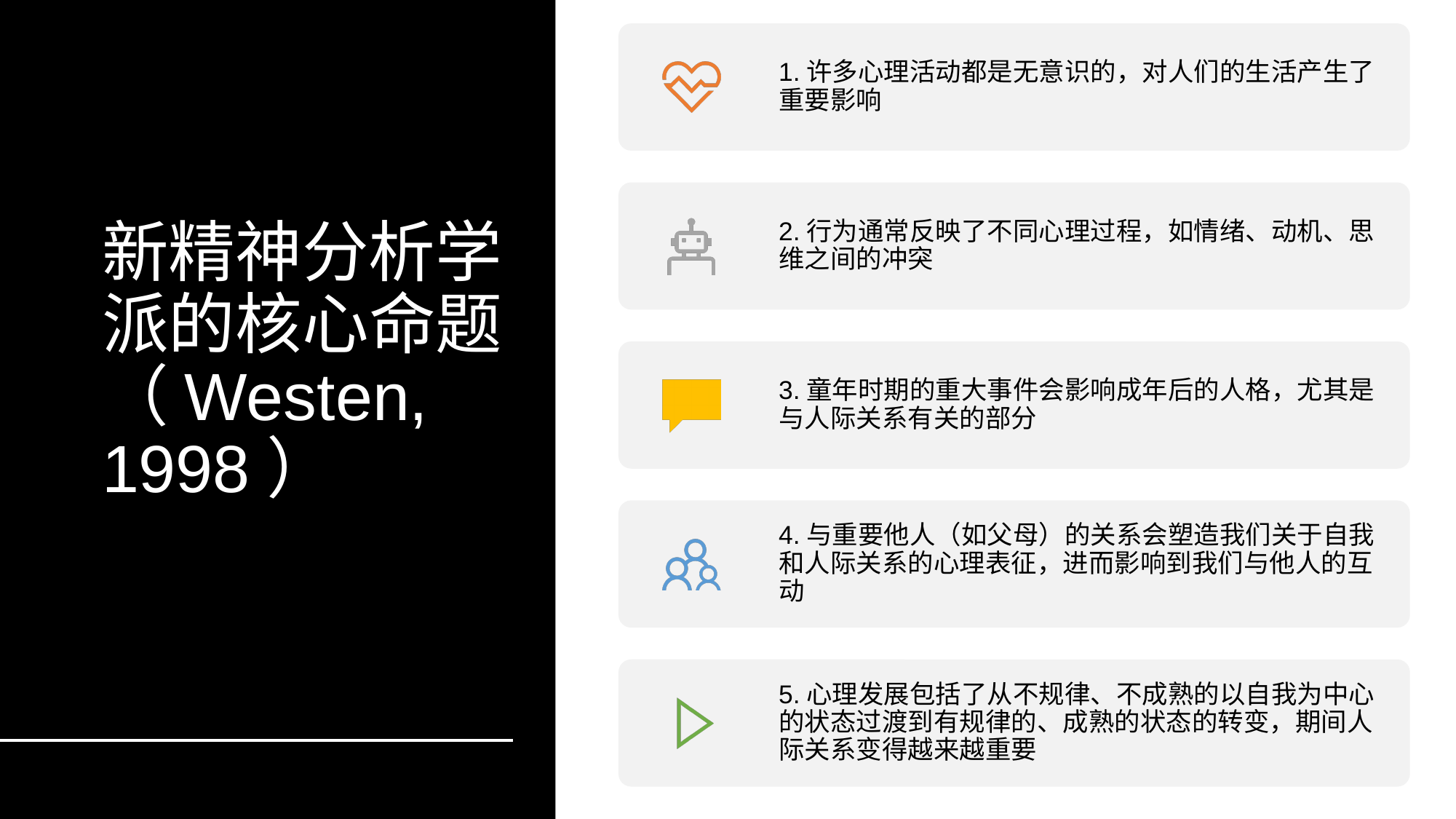

1.许多心理活动都是无意识的，对人们的生活产生了重要影响
2.行为通常反映了不同心理过程，如情绪、动机、思维之间的冲突
3.童年时期的重大事件会影响成年后的人格，尤其是与人际关系有关的部分
4.与重要他人（如父母）的关系会塑造我们关于自我和人际关系的心理表征，进而影响到我们与他人的互动
5.心理发展包括了从不规律、不成熟的以自我为中心的状态过渡到有规律的、成熟的状态的转变，期间人际关系变得越来越重要
# 新精神分析学派的核心命题（Westen, 1998）